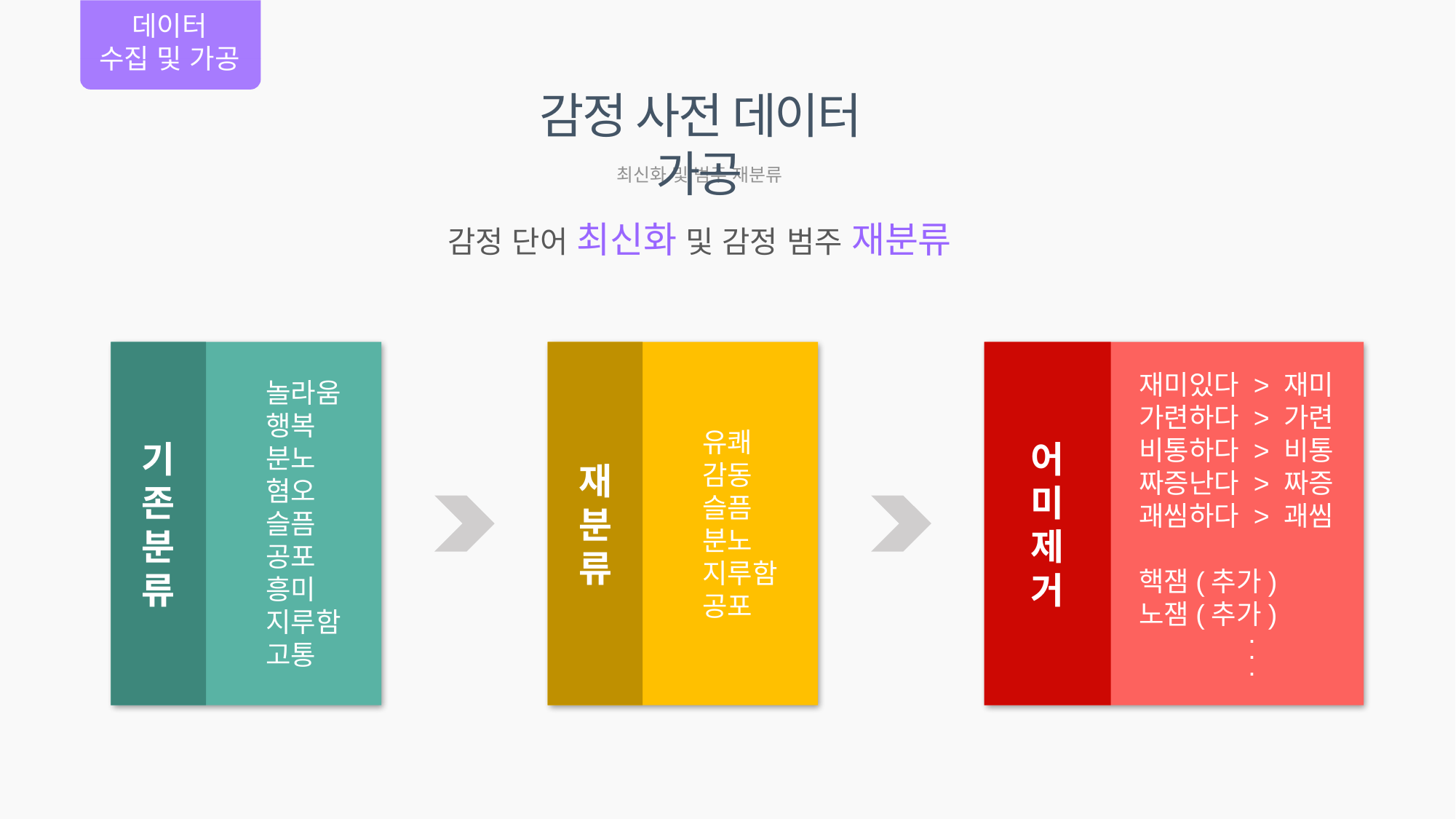

데이터
수집 및 가공
감정 사전 데이터 가공
최신화 및 범주 재분류
감정 단어 최신화 및 감정 범주 재분류
재미있다 > 재미
가련하다 > 가련
비통하다 > 비통
짜증난다 > 짜증
괘씸하다 > 괘씸

핵잼(추가)
노잼(추가)
	.
	.
	.
어
미
제
거

놀라움
행복
분노
혐오
슬픔
공포
흥미
지루함
고통
기
존
분
류
유쾌
감동
슬픔
분노
지루함
공포
재
분
류